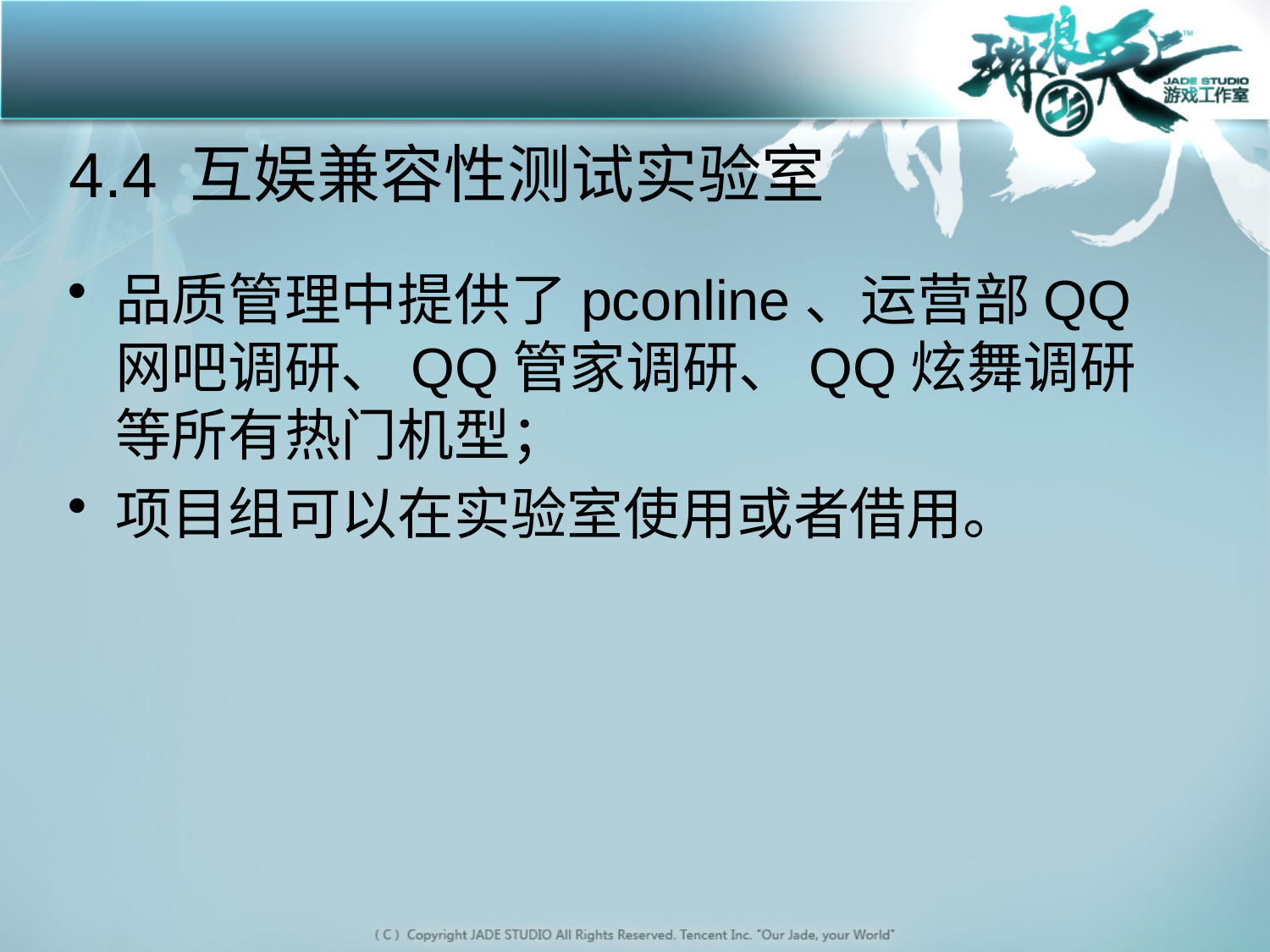

# 4.4 互娱兼容性测试实验室
品质管理中提供了pconline、运营部QQ网吧调研、QQ管家调研、QQ炫舞调研等所有热门机型；
项目组可以在实验室使用或者借用。